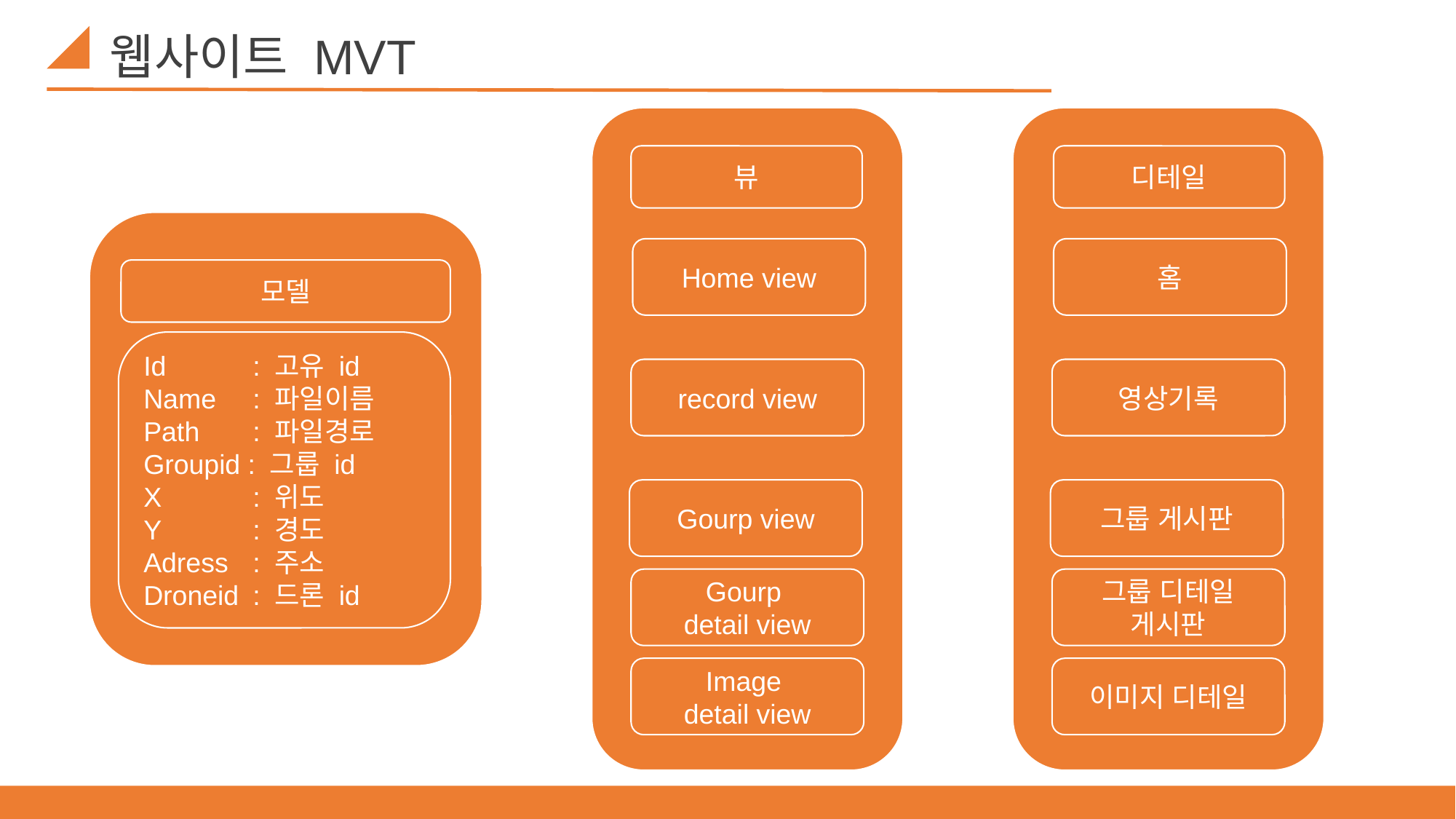

웹사이트 MVT

뷰
Home view
record view
Gourp view
Gourp
detail view
Image
detail view

디테일
홈
영상기록
그룹 게시판
그룹 디테일
게시판
이미지 디테일

모델

Id	: 고유 id
Name	: 파일이름
Path	: 파일경로
Groupid : 그룹 id
X	: 위도
Y	: 경도
Adress	: 주소
Droneid	: 드론 id

6